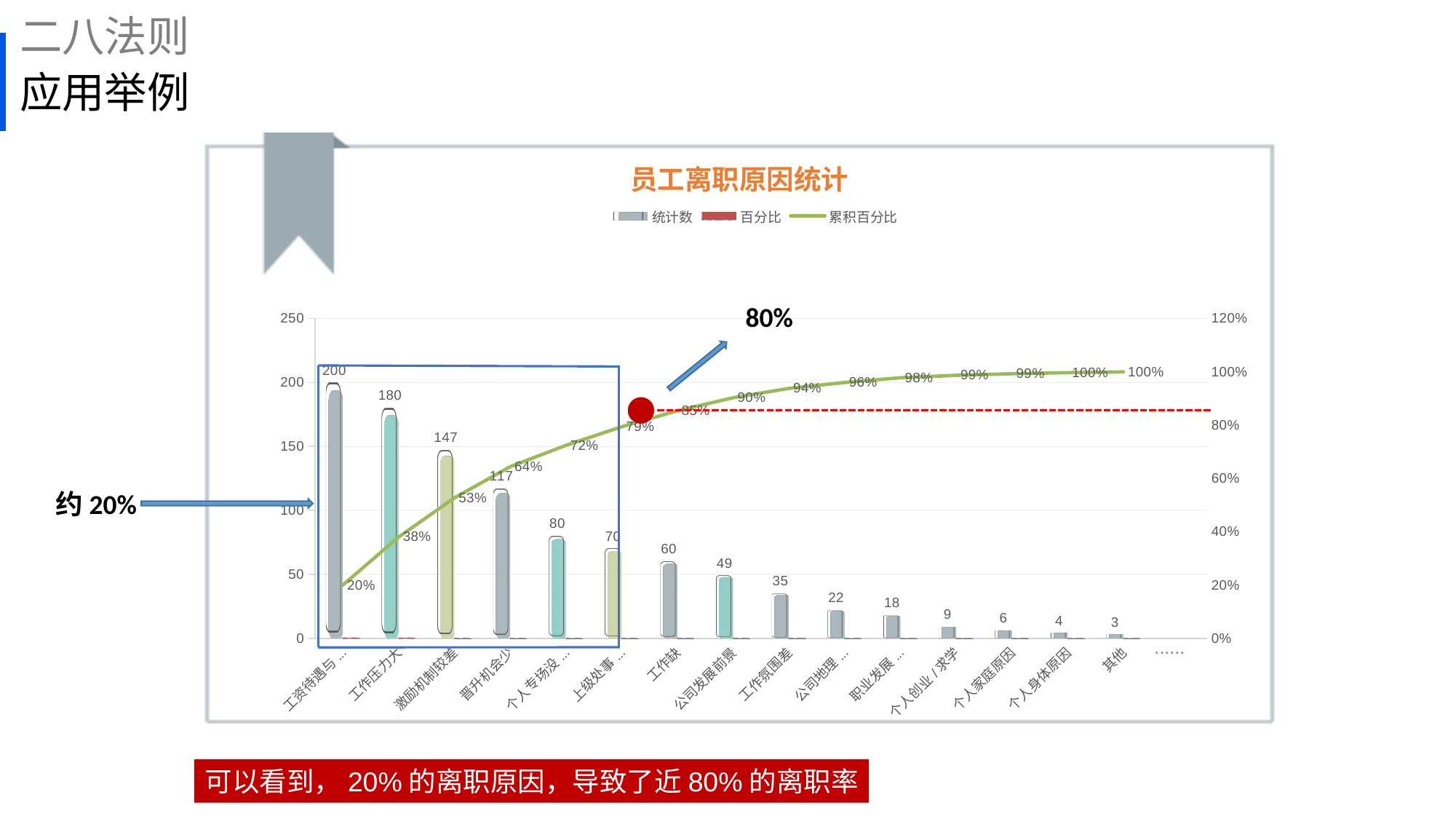

二八法则
# 应用举例

### Chart

| Category | 统计数 | 百分比 | 累积百分比 |
|---|---|---|---|
| 工资待遇与福利水平差 | 200.0 | 0.2 | 0.2 |
| 工作压力大 | 180.0 | 0.18 | 0.38 |
| 激励机制较差 | 147.0 | 0.147 | 0.527 |
| 晋升机会少 | 117.0 | 0.117 | 0.644 |
| 个人专场没有得到发挥 | 80.0 | 0.08 | 0.724 |
| 上级处事方式较差 | 70.0 | 0.07 | 0.794 |
| 工作缺少成就感 | 60.0 | 0.06 | 0.854 |
| 公司发展前景 | 49.0 | 0.049 | 0.903 |
| 工作氛围差 | 35.0 | 0.035 | 0.938 |
| 公司地理位置不便 | 22.0 | 0.022 | 0.96 |
| 职业发展方向变化 | 18.0 | 0.018 | 0.978 |
| 个人创业/求学 | 9.0 | 0.009 | 0.987 |
| 个人家庭原因 | 6.0 | 0.006 | 0.993 |
| 个人身体原因 | 4.0 | 0.004 | 0.997 |
| 其他 | 3.0 | 0.003 | 1.0 |
|  | None | None | None |
员工离职原因统计
80%

约20%

......
可以看到，20%的离职原因，导致了近80%的离职率